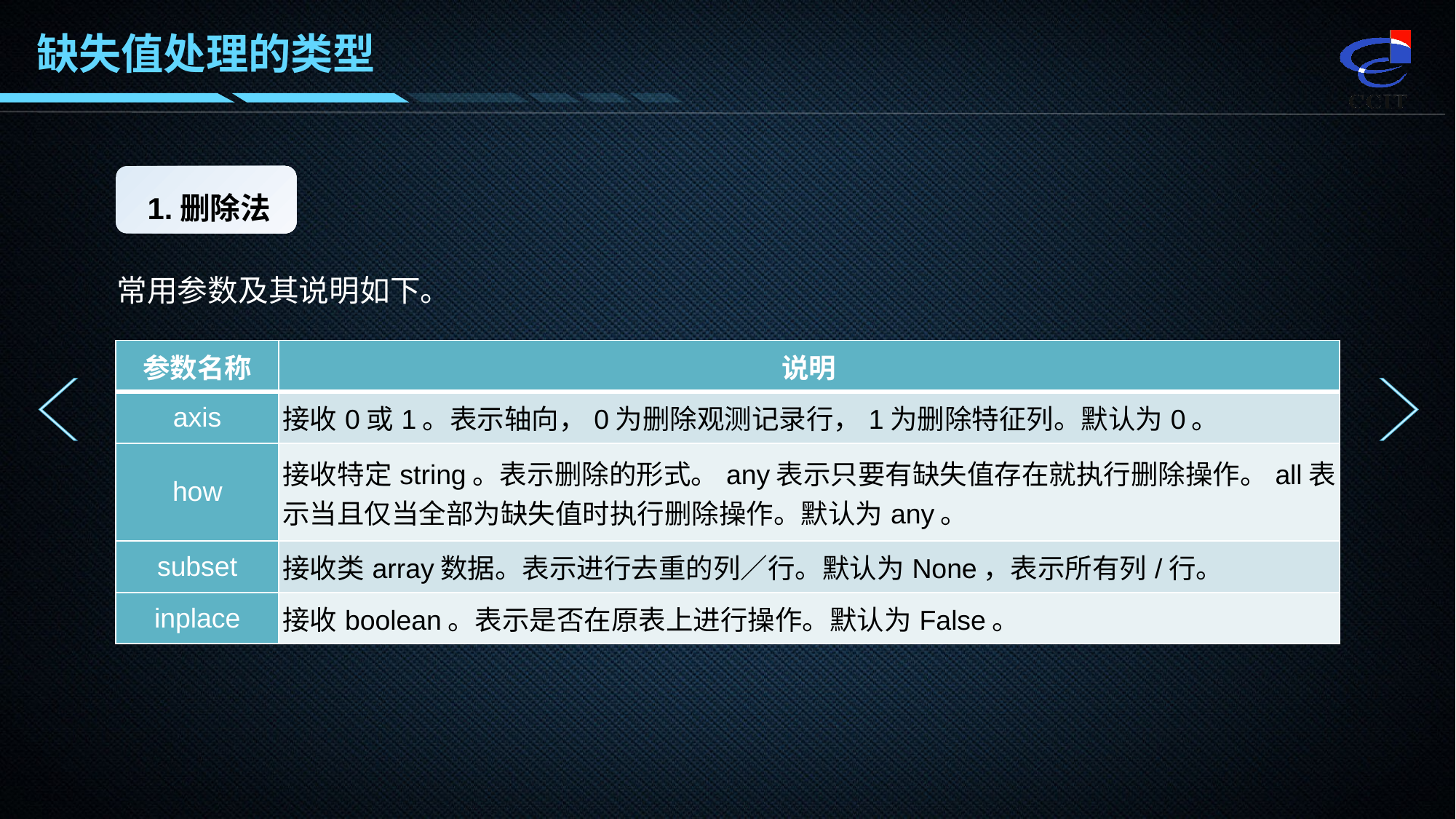

缺失值处理的类型

1.删除法
常用参数及其说明如下。
| 参数名称 | 说明 |
| --- | --- |
| axis | 接收0或1。表示轴向，0为删除观测记录行，1为删除特征列。默认为0。 |
| how | 接收特定string。表示删除的形式。any表示只要有缺失值存在就执行删除操作。all表示当且仅当全部为缺失值时执行删除操作。默认为any。 |
| subset | 接收类array数据。表示进行去重的列∕行。默认为None，表示所有列/行。 |
| inplace | 接收boolean。表示是否在原表上进行操作。默认为False。 |